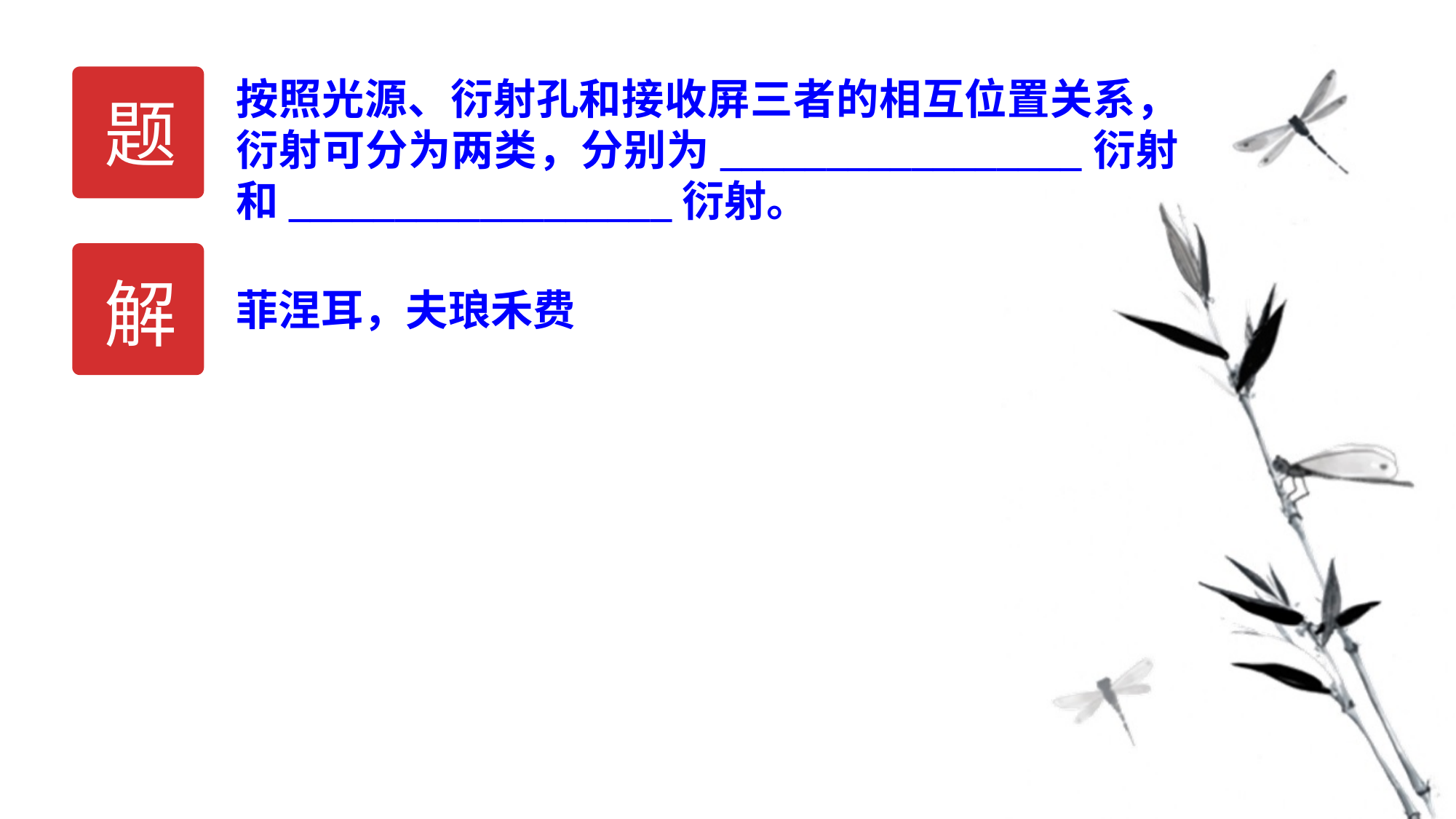

题
按照光源、衍射孔和接收屏三者的相互位置关系，衍射可分为两类，分别为_________________衍射和__________________衍射。

解
菲涅耳，夫琅禾费